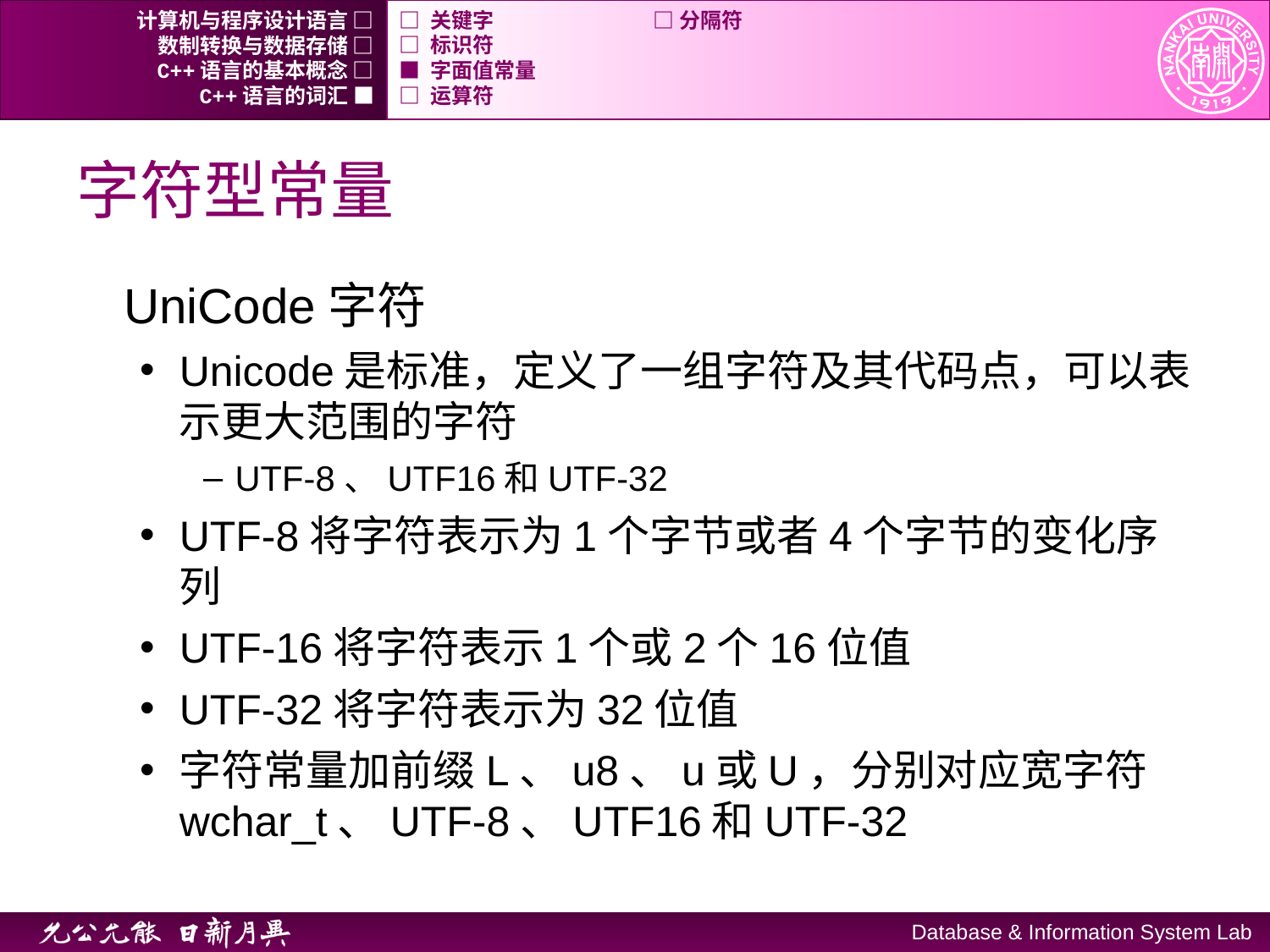

计算机与程序设计语言 □
□ 关键字		□ 分隔符
数制转换与数据存储 □
□ 标识符
C++语言的基本概念 □
■ 字面值常量
C++语言的词汇 ■
□ 运算符
# 字符型常量
UniCode字符
Unicode是标准，定义了一组字符及其代码点，可以表示更大范围的字符
UTF-8、UTF16和UTF-32
UTF-8将字符表示为1个字节或者4个字节的变化序列
UTF-16将字符表示1个或2个16位值
UTF-32将字符表示为32位值
字符常量加前缀L、u8、u或U，分别对应宽字符wchar_t、UTF-8、UTF16和UTF-32